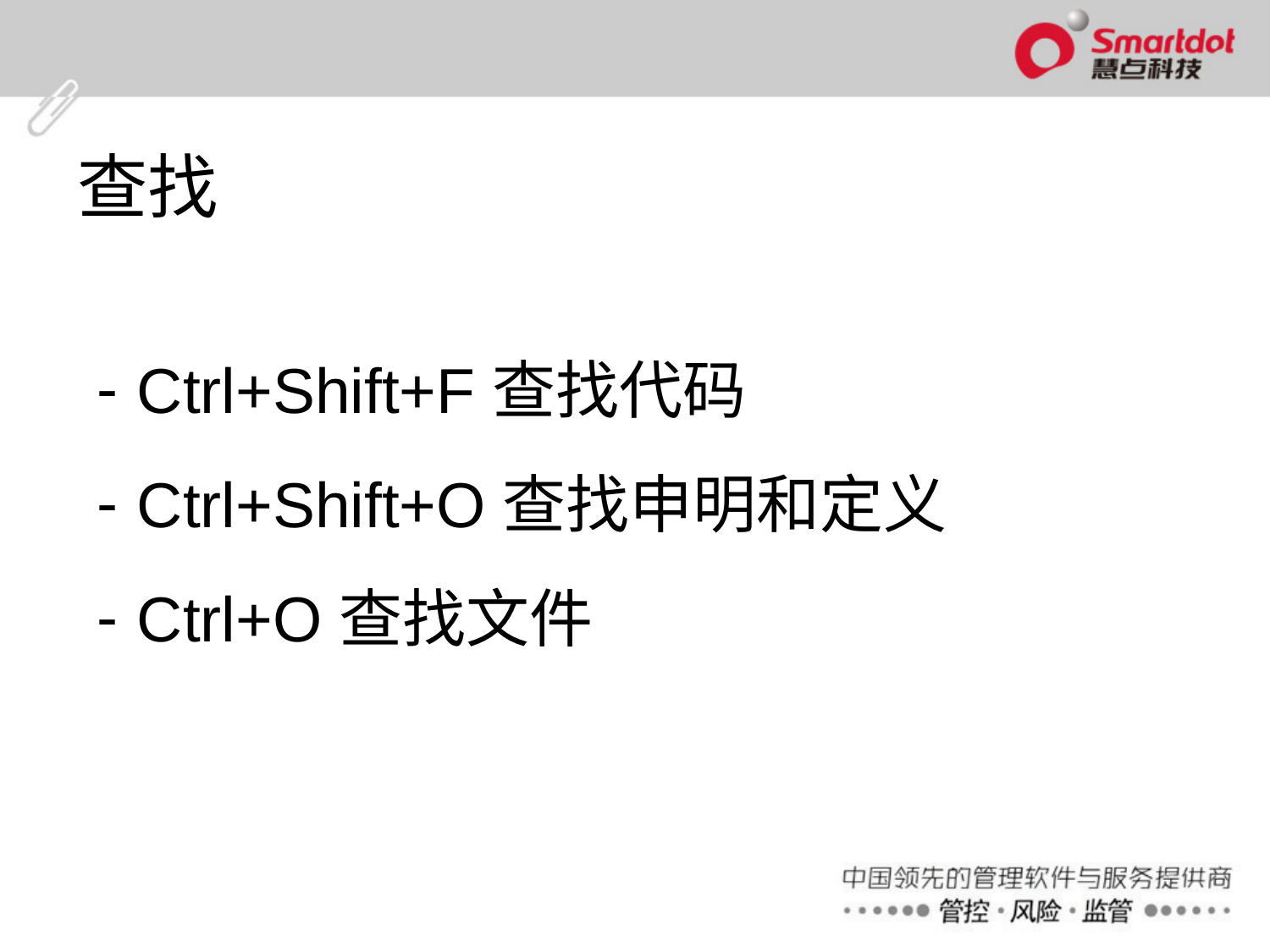

查找
Ctrl+Shift+F 查找代码
Ctrl+Shift+O 查找申明和定义
Ctrl+O 查找文件